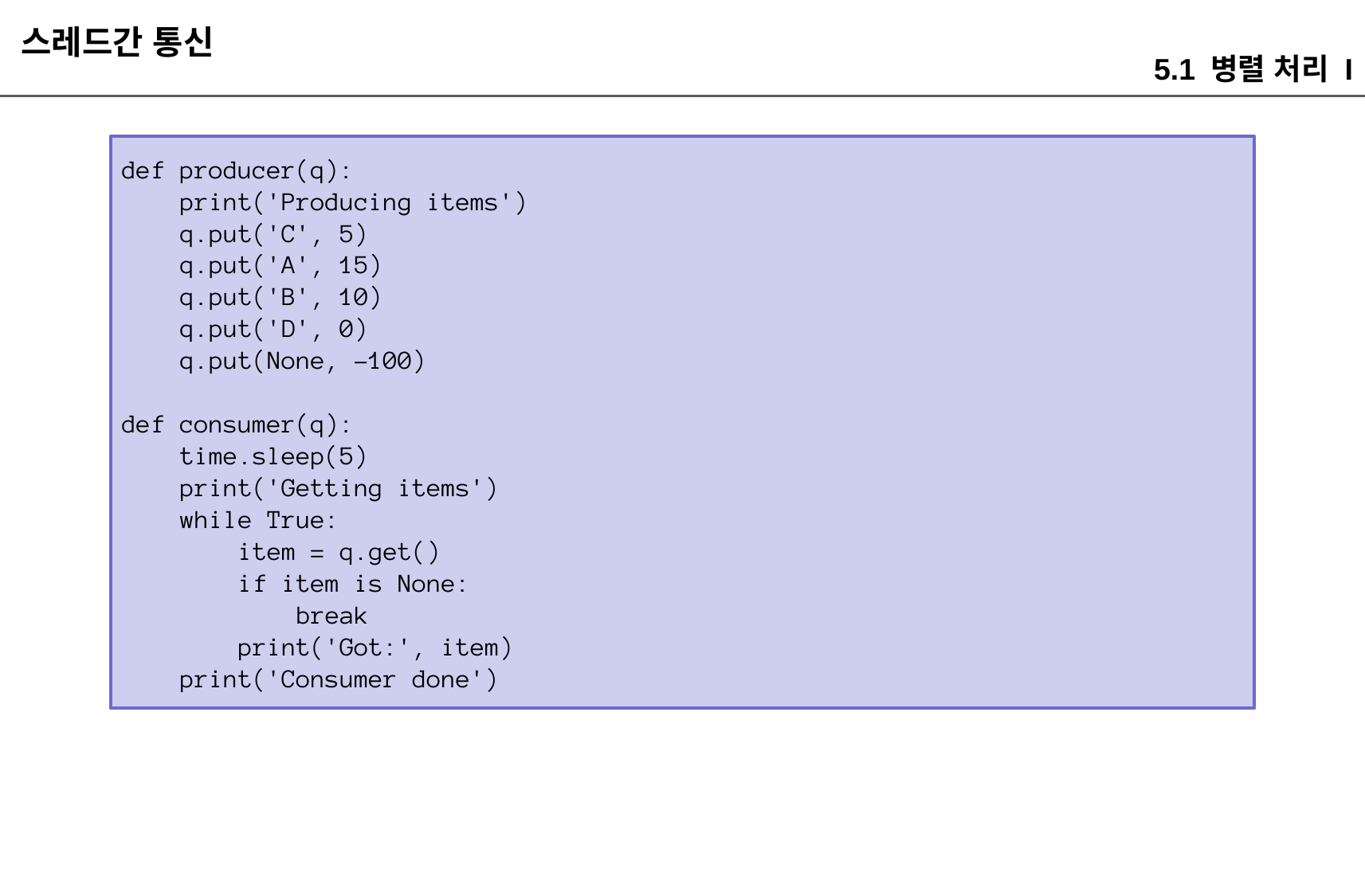

스레드간 통신
5.1 병렬 처리 I
def producer(q):
    print('Producing items')
    q.put('C', 5)
    q.put('A', 15)
    q.put('B', 10)
    q.put('D', 0)
    q.put(None, -100)

def consumer(q):
    time.sleep(5)
    print('Getting items')
    while True:
        item = q.get()
        if item is None:
            break
        print('Got:', item)
    print('Consumer done')